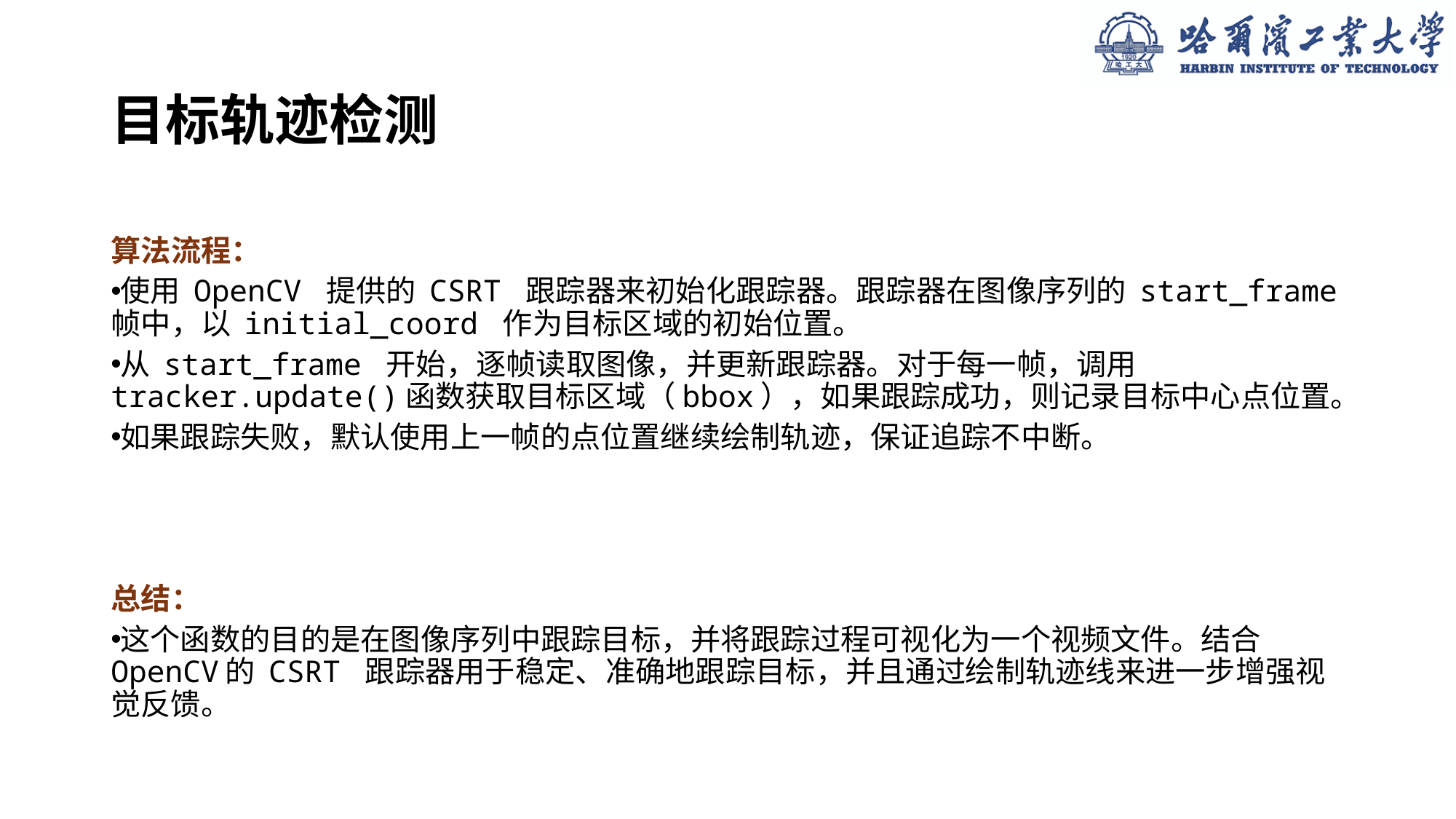

# 目标轨迹检测
算法流程：
使用 OpenCV 提供的 CSRT 跟踪器来初始化跟踪器。跟踪器在图像序列的 start_frame 帧中，以 initial_coord 作为目标区域的初始位置。
从 start_frame 开始，逐帧读取图像，并更新跟踪器。对于每一帧，调用 tracker.update()函数获取目标区域（bbox），如果跟踪成功，则记录目标中心点位置。
如果跟踪失败，默认使用上一帧的点位置继续绘制轨迹，保证追踪不中断。

总结：
这个函数的目的是在图像序列中跟踪目标，并将跟踪过程可视化为一个视频文件。结合 OpenCV的 CSRT 跟踪器用于稳定、准确地跟踪目标，并且通过绘制轨迹线来进一步增强视觉反馈。